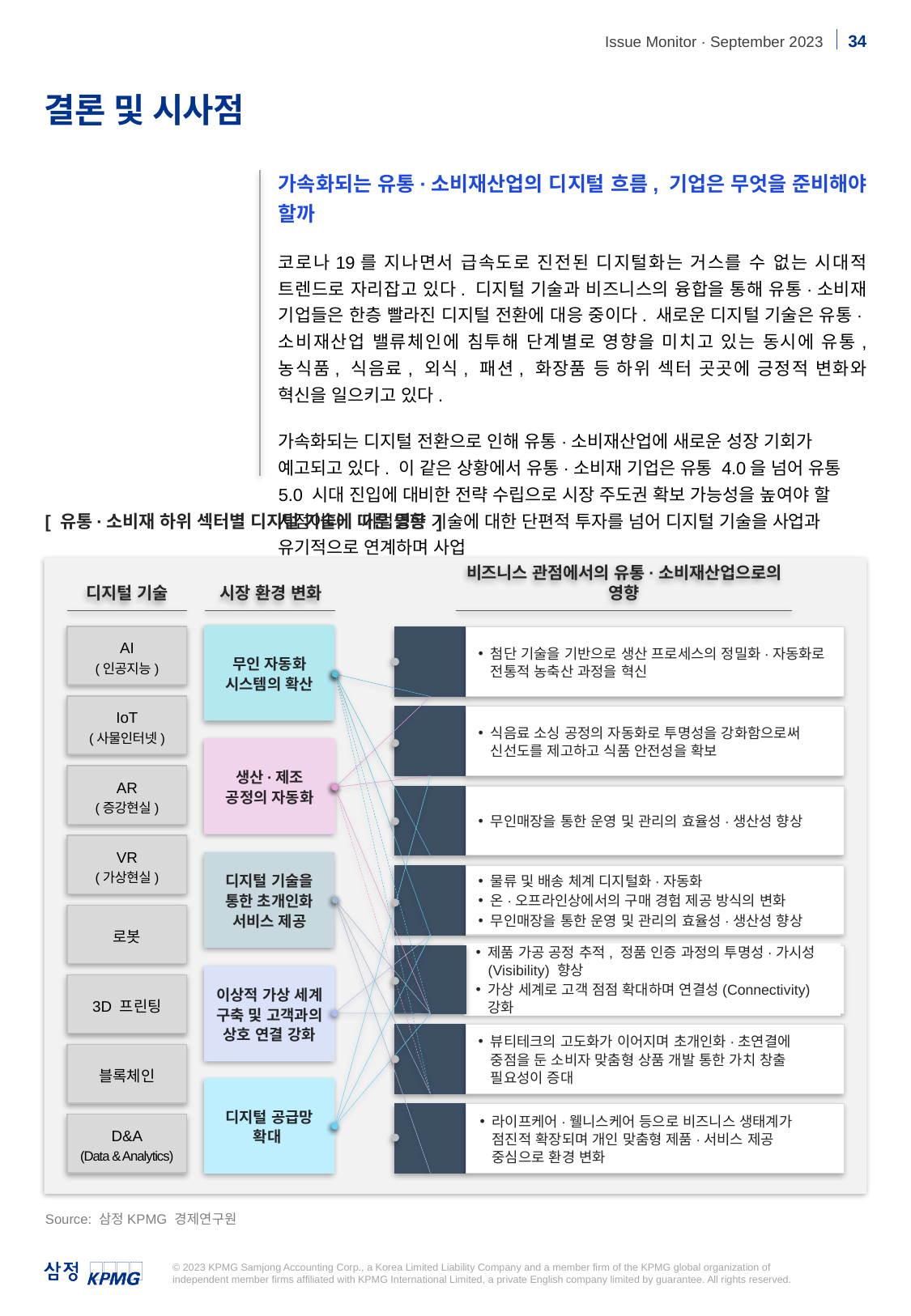

결론 및 시사점
가속화되는 유통·소비재산업의 디지털 흐름, 기업은 무엇을 준비해야 할까
코로나19를 지나면서 급속도로 진전된 디지털화는 거스를 수 없는 시대적 트렌드로 자리잡고 있다. 디지털 기술과 비즈니스의 융합을 통해 유통·소비재 기업들은 한층 빨라진 디지털 전환에 대응 중이다. 새로운 디지털 기술은 유통·소비재산업 밸류체인에 침투해 단계별로 영향을 미치고 있는 동시에 유통, 농식품, 식음료, 외식, 패션, 화장품 등 하위 섹터 곳곳에 긍정적 변화와 혁신을 일으키고 있다.
가속화되는 디지털 전환으로 인해 유통·소비재산업에 새로운 성장 기회가 예고되고 있다. 이 같은 상황에서 유통·소비재 기업은 유통 4.0을 넘어 유통 5.0 시대 진입에 대비한 전략 수립으로 시장 주도권 확보 가능성을 높여야 할 시점이다. 기업들은 기술에 대한 단편적 투자를 넘어 디지털 기술을 사업과 유기적으로 연계하며 사업
[ 유통·소비재 하위 섹터별 디지털 기술에 따른 영향 ]

비즈니스 관점에서의 유통·소비재산업으로의 영향
농식품

첨단 기술을 기반으로 생산 프로세스의 정밀화·자동화로 전통적 농축산 과정을 혁신
식음료

식음료 소싱 공정의 자동화로 투명성을 강화함으로써 신선도를 제고하고 식품 안전성을 확보
외식

무인매장을 통한 운영 및 관리의 효율성·생산성 향상
물류 및 배송 체계 디지털화·자동화
온·오프라인상에서의 구매 경험 제공 방식의 변화
무인매장을 통한 운영 및 관리의 효율성·생산성 향상

유통
패션

제품 가공 공정 추적, 정품 인증 과정의 투명성·가시성(Visibility) 향상
가상 세계로 고객 점점 확대하며 연결성(Connectivity) 강화
화장품

뷰티테크의 고도화가 이어지며 초개인화·초연결에 중점을 둔 소비자 맞춤형 상품 개발 통한 가치 창출 필요성이 증대
기타 소비재

라이프케어·웰니스케어 등으로 비즈니스 생태계가 점진적 확장되며 개인 맞춤형 제품·서비스 제공 중심으로 환경 변화
시장 환경 변화
디지털 기술
AI
(인공지능)
IoT
(사물인터넷)
AR
(증강현실)
VR
(가상현실)
로봇
3D 프린팅
블록체인
D&A
(Data & Analytics)
무인 자동화
시스템의 확산

생산·제조 공정의 자동화

디지털 기술을 통한 초개인화 서비스 제공

이상적 가상 세계 구축 및 고객과의 상호 연결 강화

디지털 공급망 확대

Source: 삼정KPMG 경제연구원